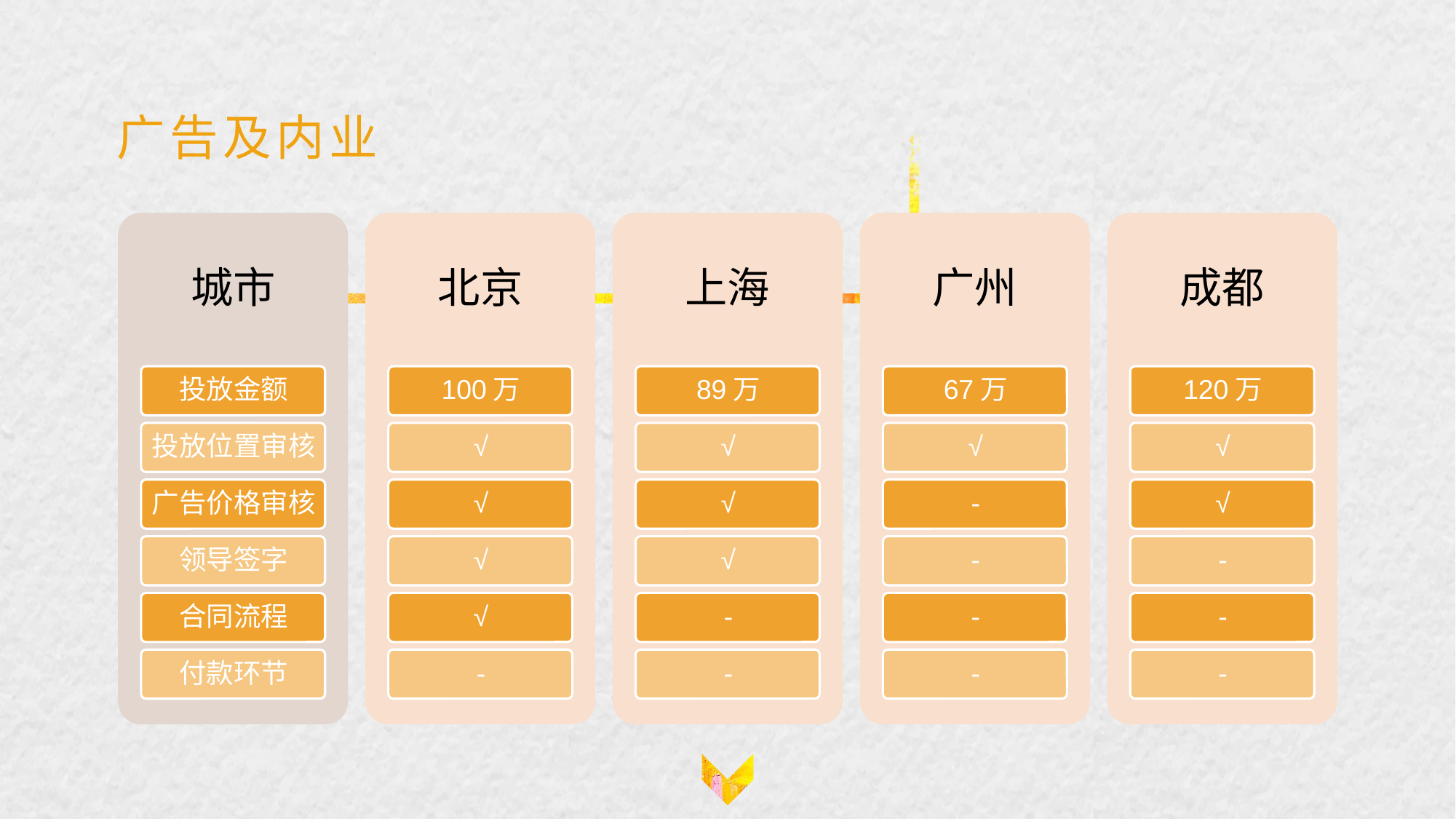

广告及内业
城市
投放金额
投放位置审核
广告价格审核
领导签字
合同流程
付款环节
北京
100万
√
√
√
√
-
上海
89万
√
√
√
-
-
广州
67万
√
-
-
-
-
成都
120万
√
√
-
-
-